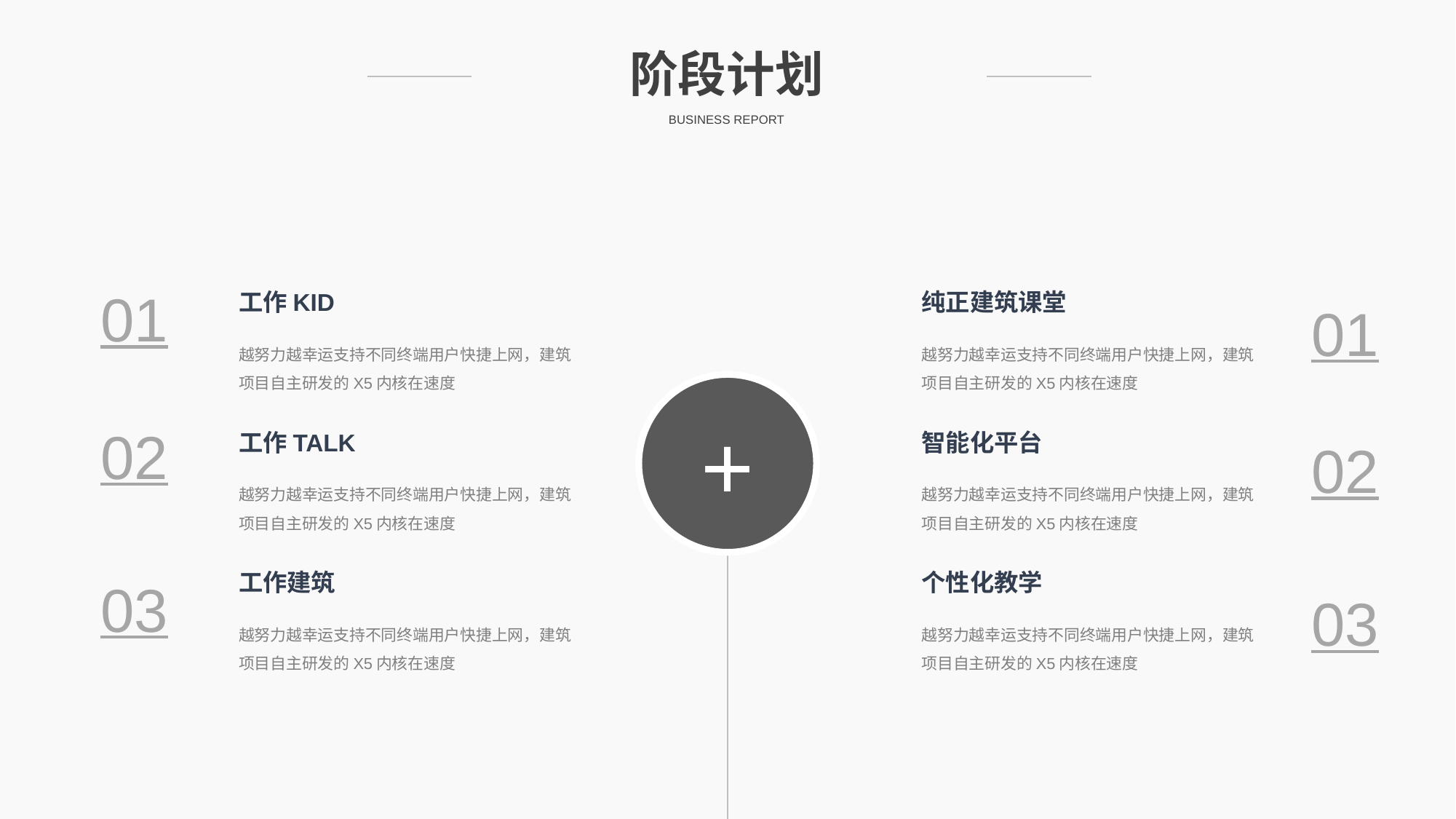

阶段计划
BUSINESS REPORT
01
工作KID
纯正建筑课堂
01
越努力越幸运支持不同终端用户快捷上网，建筑项目自主研发的X5内核在速度
越努力越幸运支持不同终端用户快捷上网，建筑项目自主研发的X5内核在速度
+
02
工作TALK
智能化平台
02
越努力越幸运支持不同终端用户快捷上网，建筑项目自主研发的X5内核在速度
越努力越幸运支持不同终端用户快捷上网，建筑项目自主研发的X5内核在速度
工作建筑
个性化教学
03
03
越努力越幸运支持不同终端用户快捷上网，建筑项目自主研发的X5内核在速度
越努力越幸运支持不同终端用户快捷上网，建筑项目自主研发的X5内核在速度